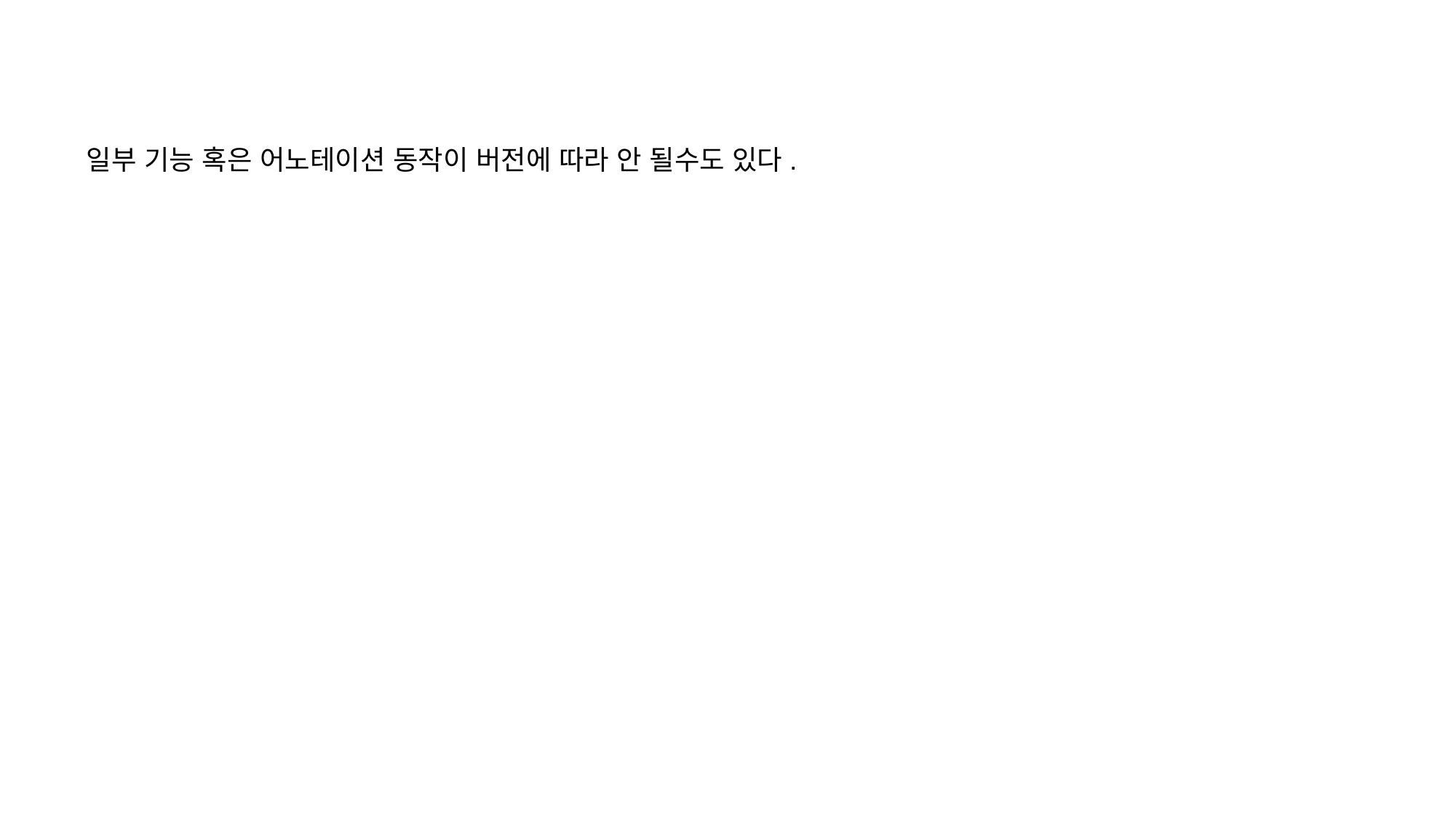

일부 기능 혹은 어노테이션 동작이 버전에 따라 안 될수도 있다.